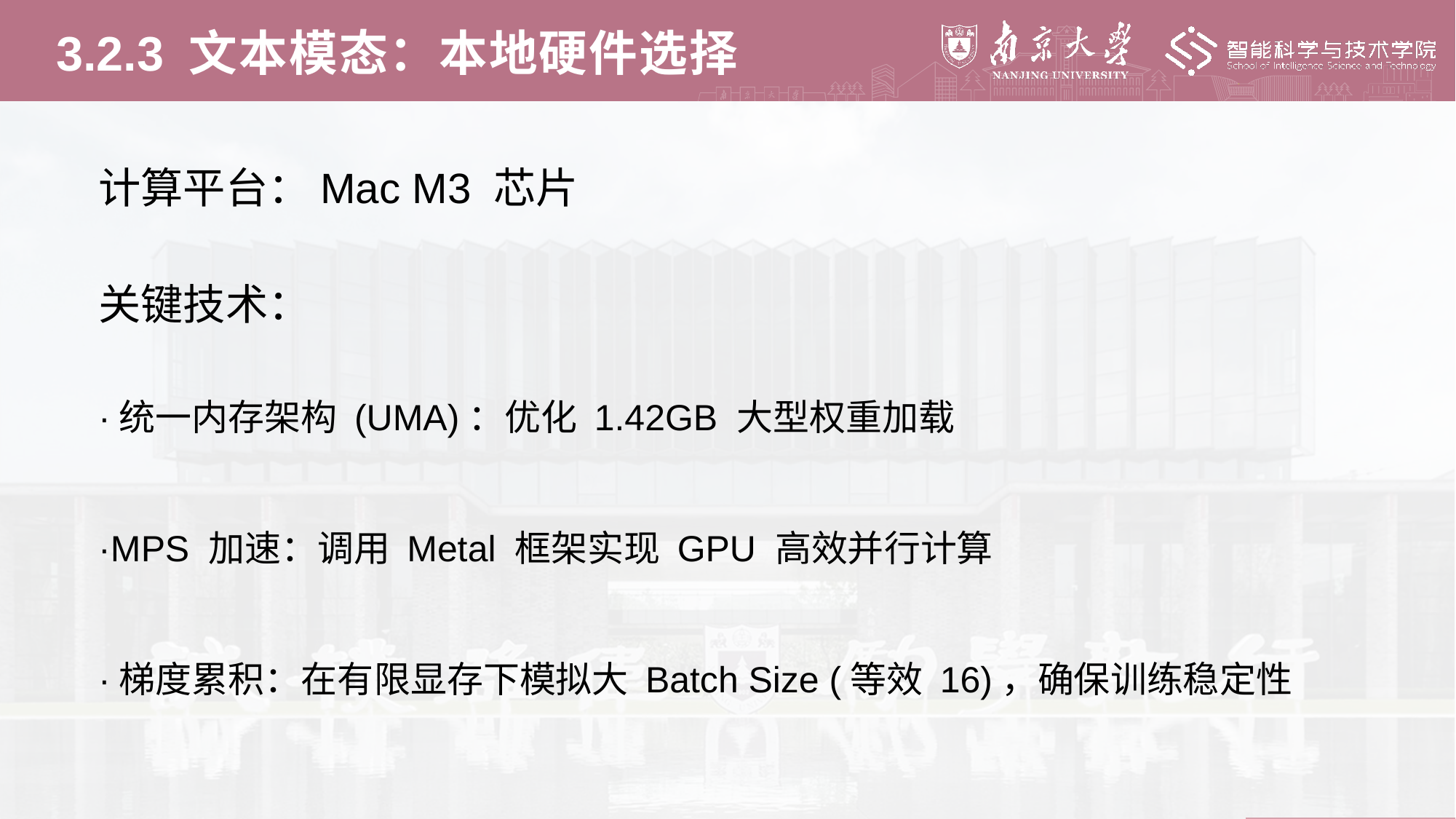

3.2.3 文本模态：本地硬件选择

计算平台：Mac M3 芯片

关键技术：

·统一内存架构 (UMA)：优化 1.42GB 大型权重加载

·MPS 加速：调用 Metal 框架实现 GPU 高效并行计算

·梯度累积：在有限显存下模拟大 Batch Size (等效 16)，确保训练稳定性